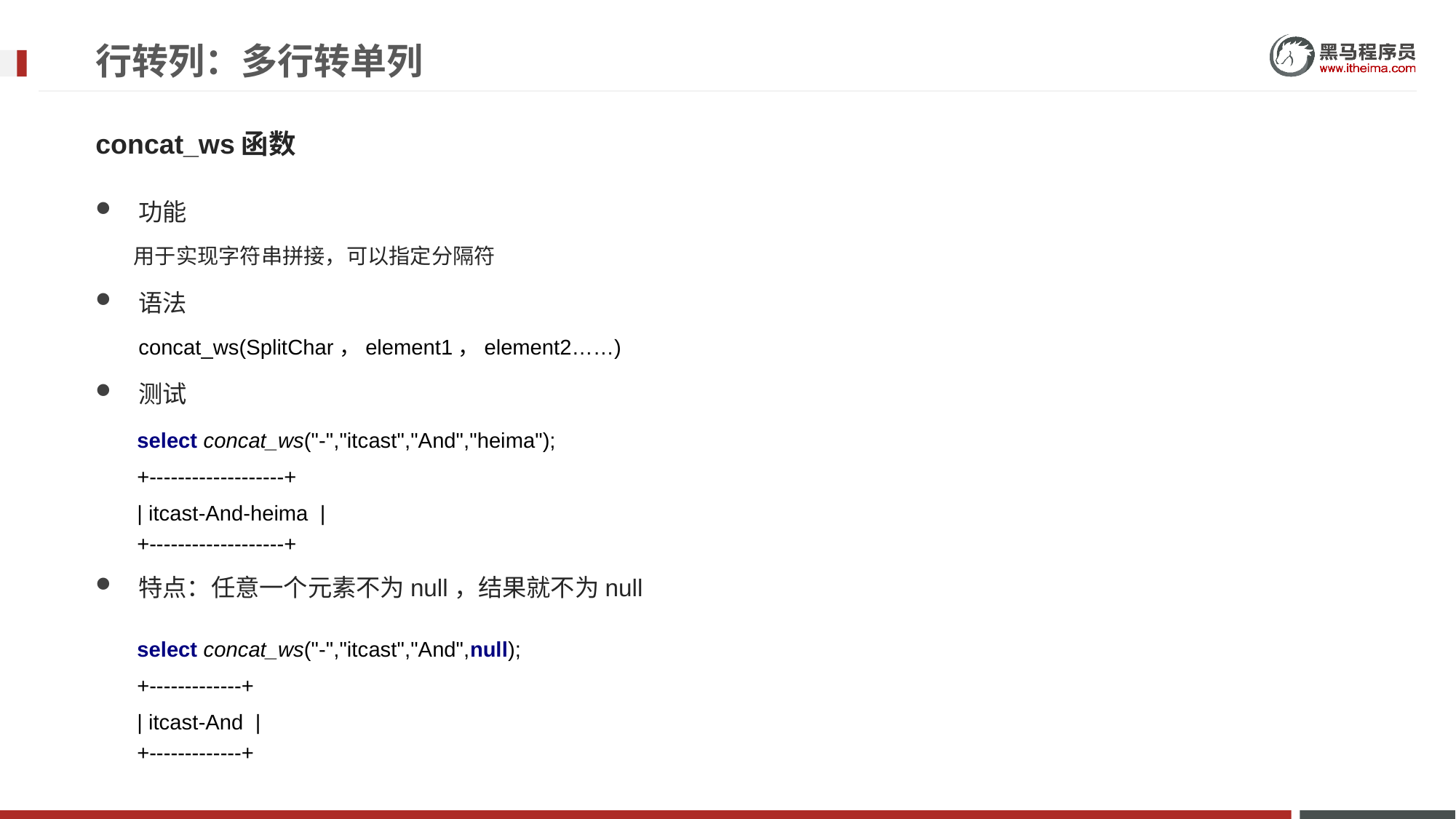

# 行转列：多行转单列
concat_ws函数
功能
       用于实现字符串拼接，可以指定分隔符
语法
concat_ws(SplitChar，element1，element2……)
测试

特点：任意一个元素不为null，结果就不为null

select concat_ws("-","itcast","And","heima");
+-------------------+
| itcast-And-heima  |
+-------------------+
select concat_ws("-","itcast","And",null);
+-------------+
| itcast-And  |
+-------------+